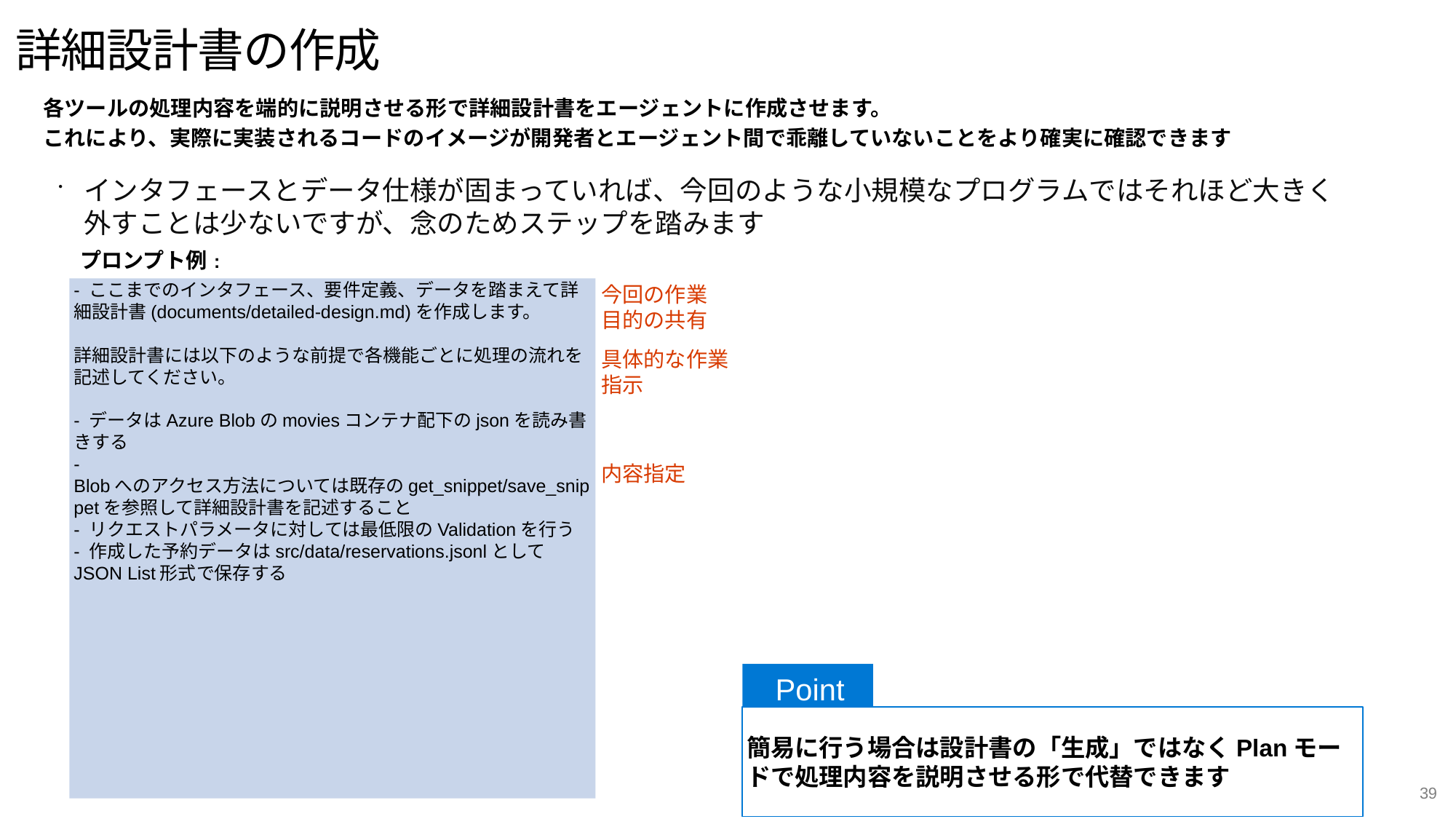

# 詳細設計書の作成
各ツールの処理内容を端的に説明させる形で詳細設計書をエージェントに作成させます。
これにより、実際に実装されるコードのイメージが開発者とエージェント間で乖離していないことをより確実に確認できます
インタフェースとデータ仕様が固まっていれば、今回のような小規模なプログラムではそれほど大きく外すことは少ないですが、念のためステップを踏みます

プロンプト例:
- ここまでのインタフェース、要件定義、データを踏まえて詳細設計書(documents/detailed-design.md)を作成します。

詳細設計書には以下のような前提で各機能ごとに処理の流れを記述してください。

- データはAzure Blobのmoviesコンテナ配下のjsonを読み書きする
- Blobへのアクセス方法については既存のget_snippet/save_snippetを参照して詳細設計書を記述すること
- リクエストパラメータに対しては最低限のValidationを行う
- 作成した予約データはsrc/data/reservations.jsonlとしてJSON List形式で保存する
今回の作業
目的の共有
具体的な作業指示
内容指定
Point
簡易に行う場合は設計書の「生成」ではなくPlanモードで処理内容を説明させる形で代替できます
39